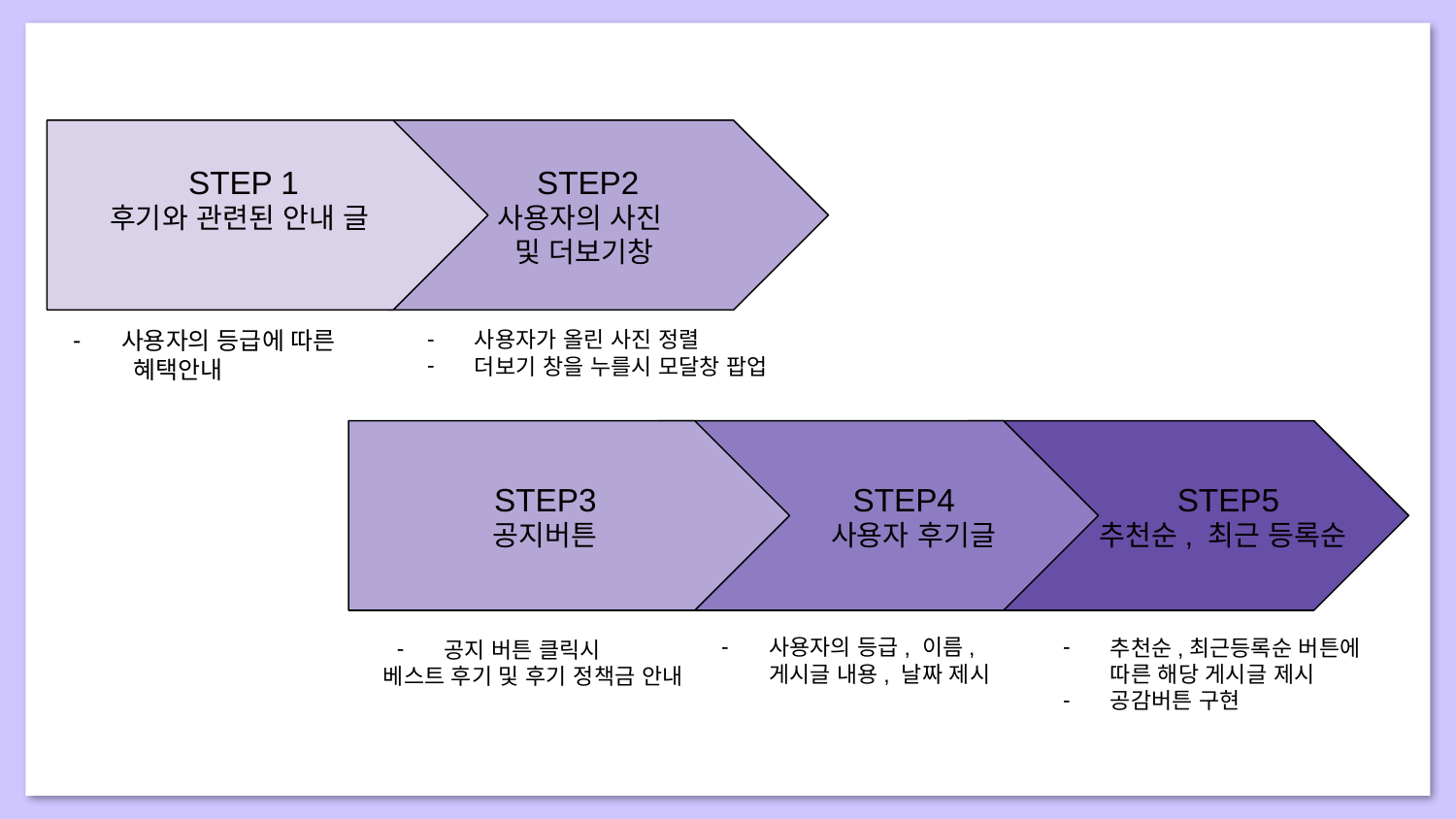

STEP 1
후기와 관련된 안내 글

 STEP2
사용자의 사진
및 더보기창

사용자의 등급에 따른
 혜택안내
사용자가 올린 사진 정렬
더보기 창을 누를시 모달창 팝업
STEP3
공지버튼
            STEP4
              사용자 후기글
               STEP5
추천순, 최근 등록순

사용자의 등급, 이름,
게시글 내용, 날짜 제시
추천순,최근등록순 버튼에 따른 해당 게시글 제시
공감버튼 구현
공지 버튼 클릭시
 베스트 후기 및 후기 정책금 안내